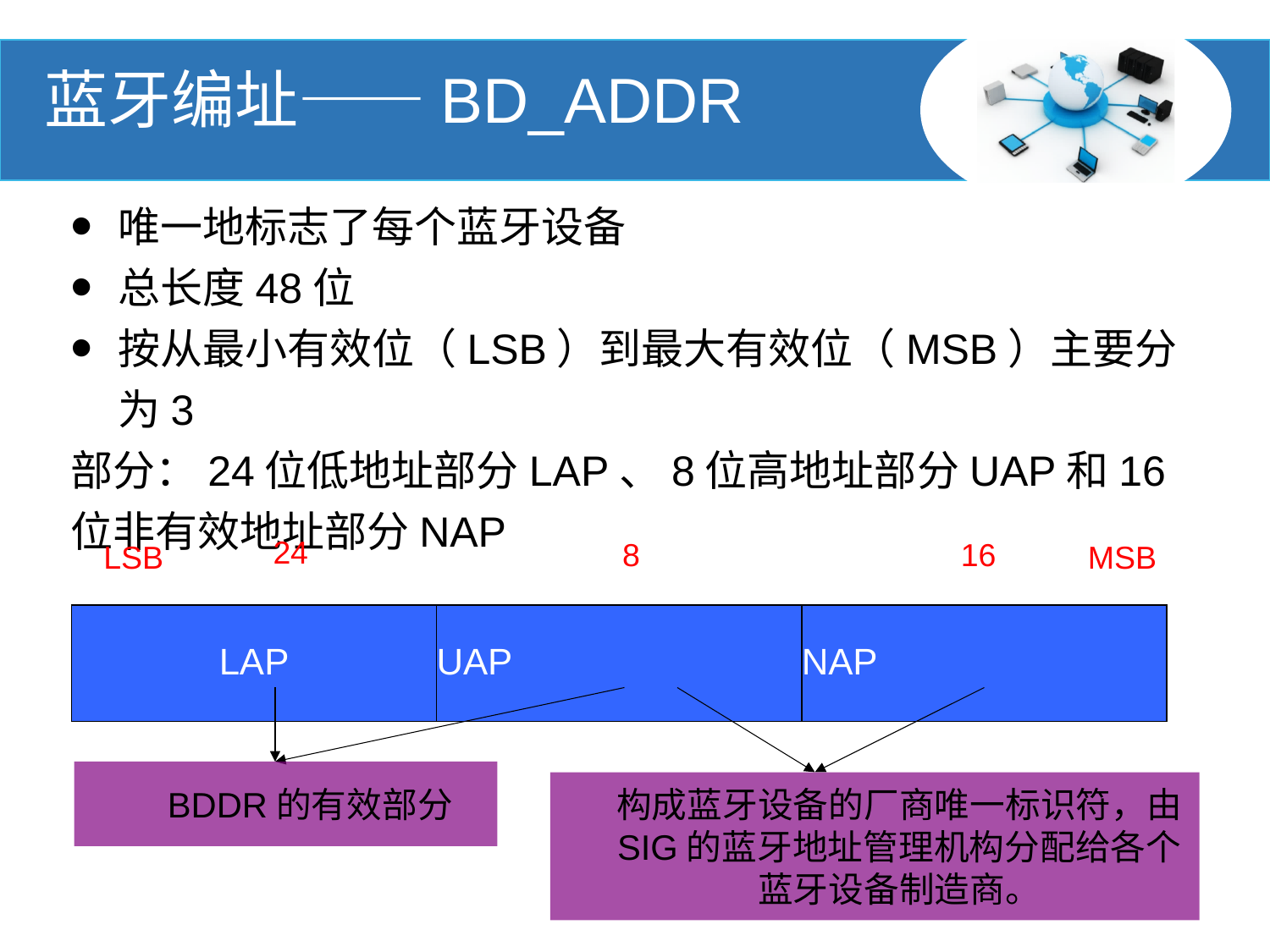

蓝牙编址——BD_ADDR
唯一地标志了每个蓝牙设备
总长度48位
按从最小有效位（LSB）到最大有效位（MSB）主要分为3
部分：24位低地址部分LAP、8位高地址部分UAP和16位非有效地址部分NAP
24
8
16
LSB
MSB
| LAP | UAP | NAP |
| --- | --- | --- |
BDDR的有效部分
构成蓝牙设备的厂商唯一标识符，由
SIG的蓝牙地址管理机构分配给各个
蓝牙设备制造商。